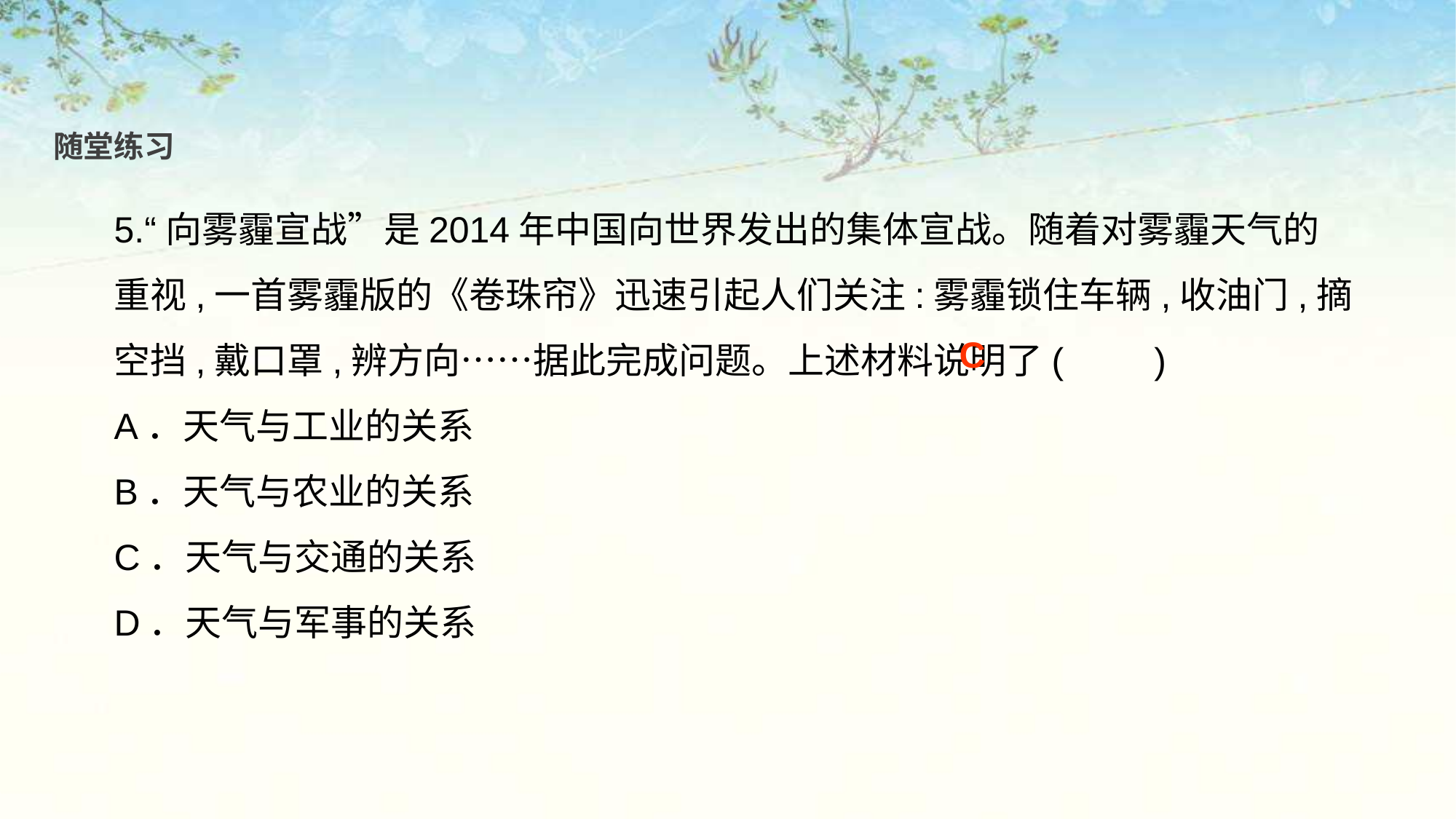

随堂练习
5.“向雾霾宣战”是2014年中国向世界发出的集体宣战。随着对雾霾天气的重视,一首雾霾版的《卷珠帘》迅速引起人们关注:雾霾锁住车辆,收油门,摘空挡,戴口罩,辨方向……据此完成问题。上述材料说明了(　　)
A．天气与工业的关系
B．天气与农业的关系
C．天气与交通的关系
D．天气与军事的关系
C